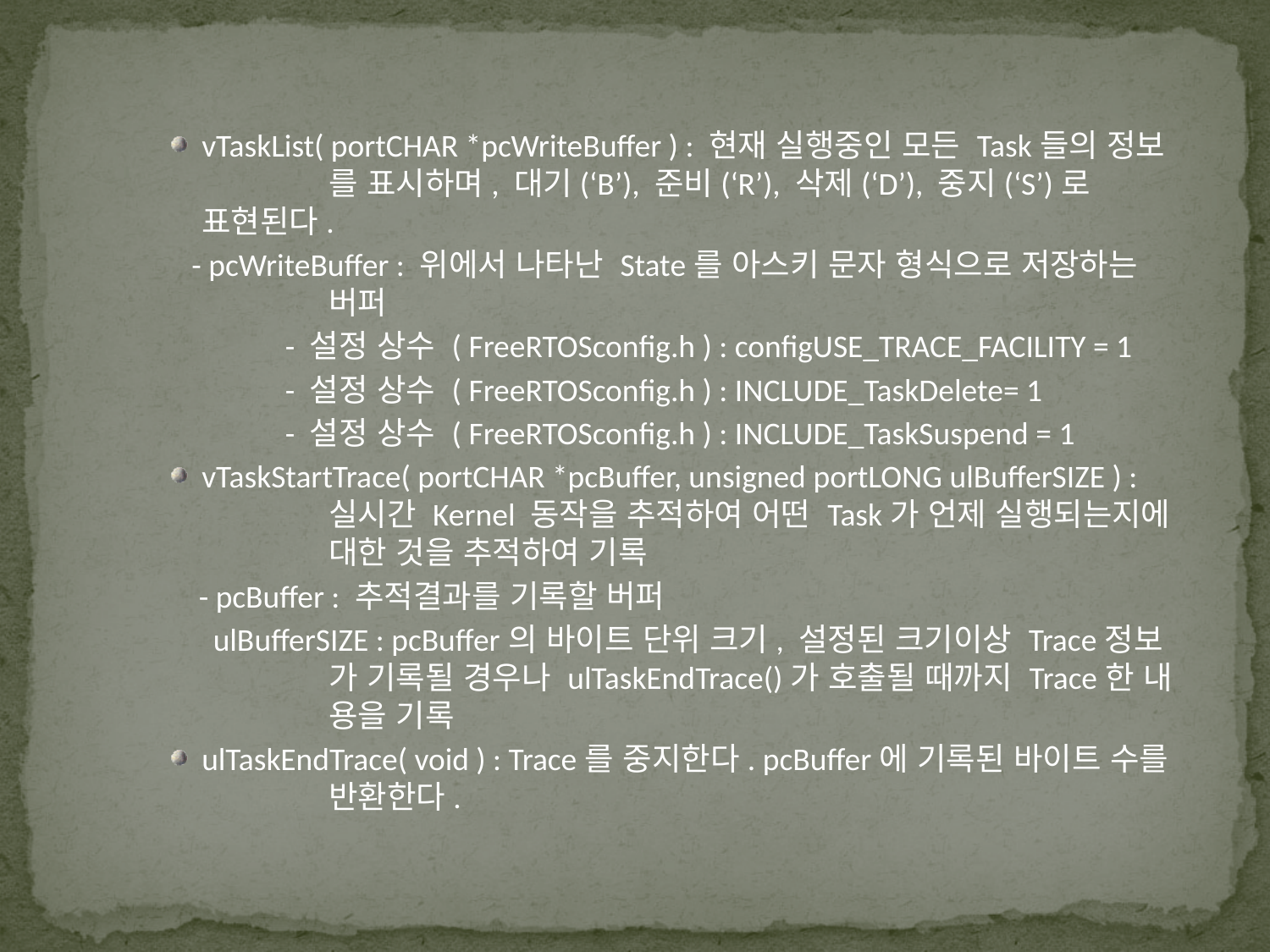

vTaskList( portCHAR *pcWriteBuffer ) : 현재 실행중인 모든 Task들의 정보	를 표시하며, 대기(‘B’), 준비(‘R’), 삭제(‘D’), 중지(‘S’)로 표현된다.
   - pcWriteBuffer : 위에서 나타난 State를 아스키 문자 형식으로 저장하는 	버퍼
		 - 설정 상수 ( FreeRTOSconfig.h ) : configUSE_TRACE_FACILITY = 1
		 - 설정 상수 ( FreeRTOSconfig.h ) : INCLUDE_TaskDelete= 1
		 - 설정 상수 ( FreeRTOSconfig.h ) : INCLUDE_TaskSuspend = 1
vTaskStartTrace( portCHAR *pcBuffer, unsigned portLONG ulBufferSIZE ) : 	실시간 Kernel 동작을 추적하여 어떤 Task가 언제 실행되는지에 	대한 것을 추적하여 기록
    - pcBuffer : 추적결과를 기록할 버퍼
      ulBufferSIZE : pcBuffer의 바이트 단위 크기, 설정된 크기이상 Trace정보	가 기록될 경우나 ulTaskEndTrace()가 호출될 때까지 Trace한 내	용을 기록
ulTaskEndTrace( void ) : Trace를 중지한다. pcBuffer에 기록된 바이트 수를 	반환한다.